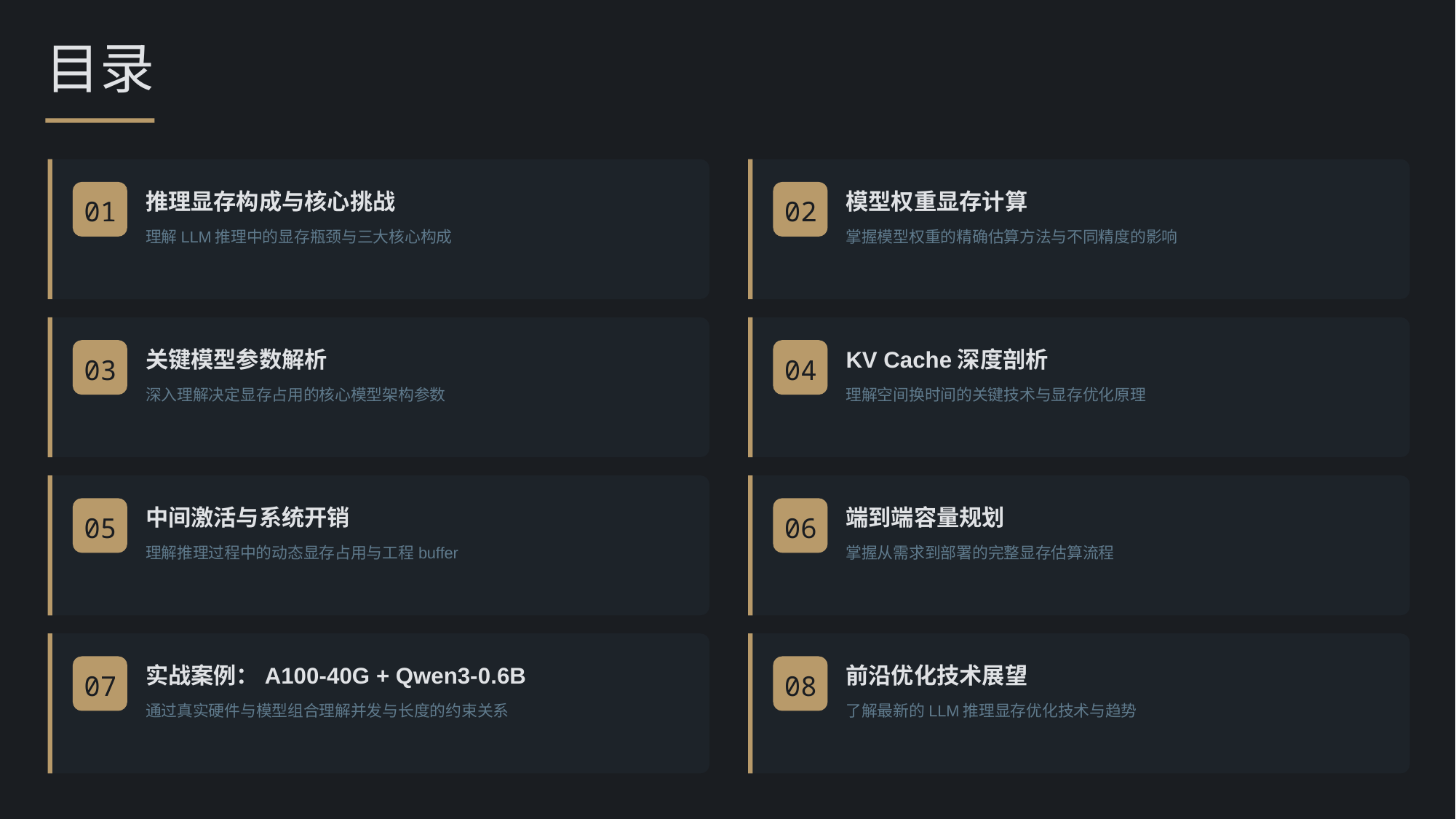

目录

推理显存构成与核心挑战

模型权重显存计算
01
02
理解LLM推理中的显存瓶颈与三大核心构成
掌握模型权重的精确估算方法与不同精度的影响

关键模型参数解析

KV Cache深度剖析
03
04
深入理解决定显存占用的核心模型架构参数
理解空间换时间的关键技术与显存优化原理

中间激活与系统开销

端到端容量规划
05
06
理解推理过程中的动态显存占用与工程buffer
掌握从需求到部署的完整显存估算流程

实战案例：A100-40G + Qwen3-0.6B

前沿优化技术展望
07
08
通过真实硬件与模型组合理解并发与长度的约束关系
了解最新的LLM推理显存优化技术与趋势